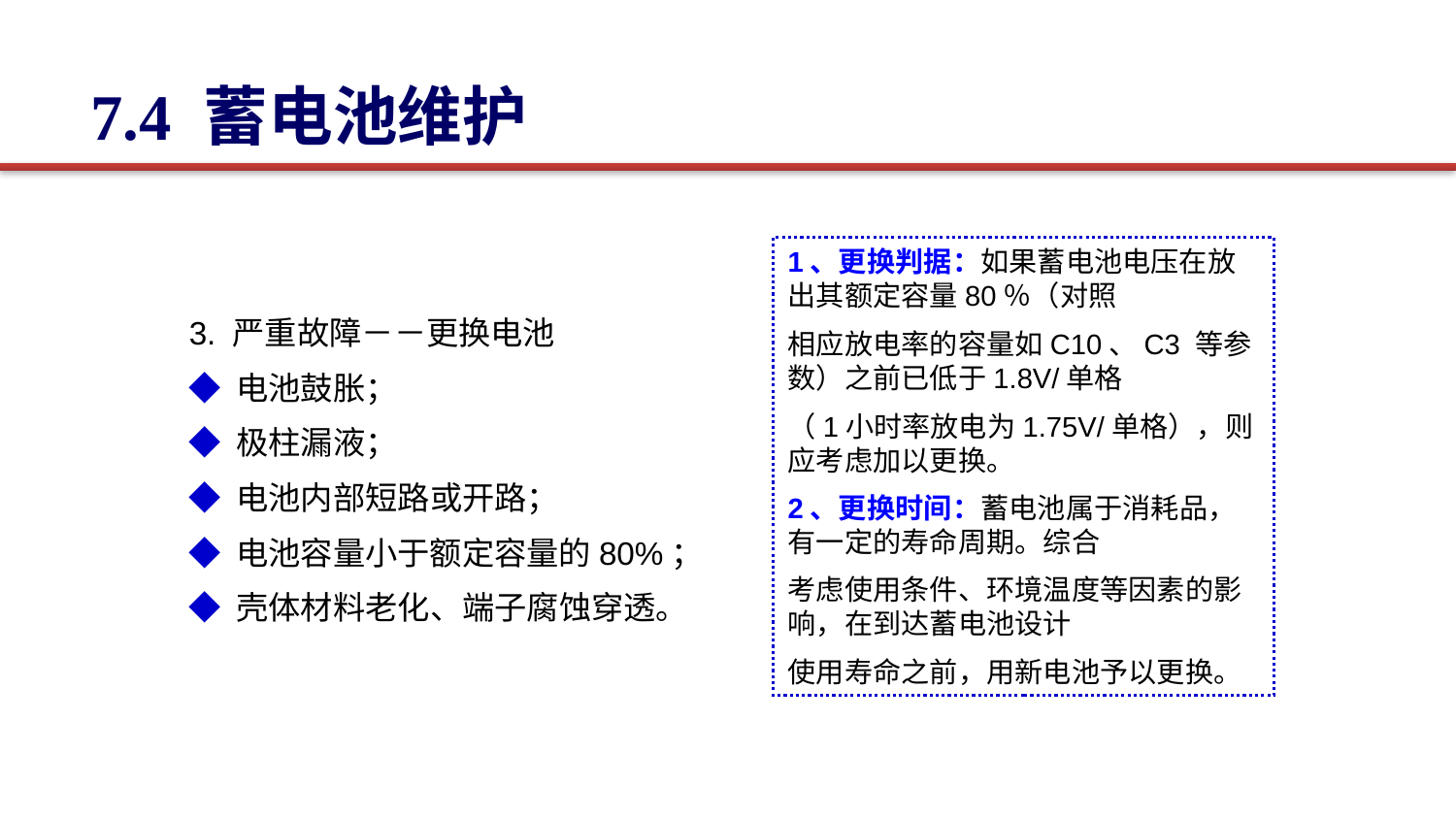

7.4 蓄电池维护

1、更换判据：如果蓄电池电压在放出其额定容量80％（对照
相应放电率的容量如C10、C3 等参数）之前已低于1.8V/单格
（1小时率放电为1.75V/单格），则应考虑加以更换。
2、更换时间：蓄电池属于消耗品，有一定的寿命周期。综合
考虑使用条件、环境温度等因素的影响，在到达蓄电池设计
使用寿命之前，用新电池予以更换。
3. 严重故障－－更换电池
◆ 电池鼓胀；
◆ 极柱漏液；
◆ 电池内部短路或开路；
◆ 电池容量小于额定容量的80%；
◆ 壳体材料老化、端子腐蚀穿透。